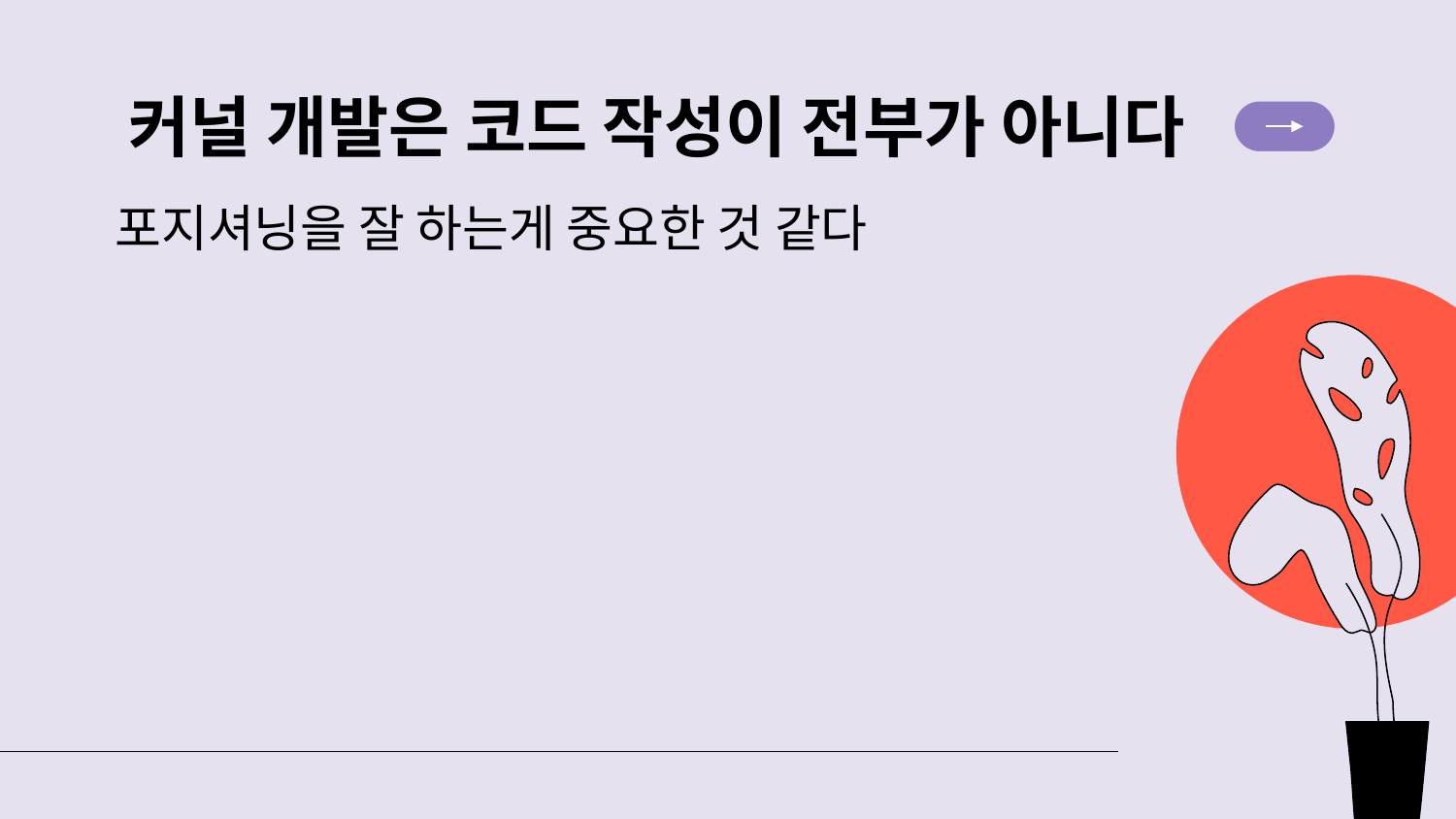

# 커널 개발은 코드 작성이 전부가 아니다
포지셔닝을 잘 하는게 중요한 것 같다